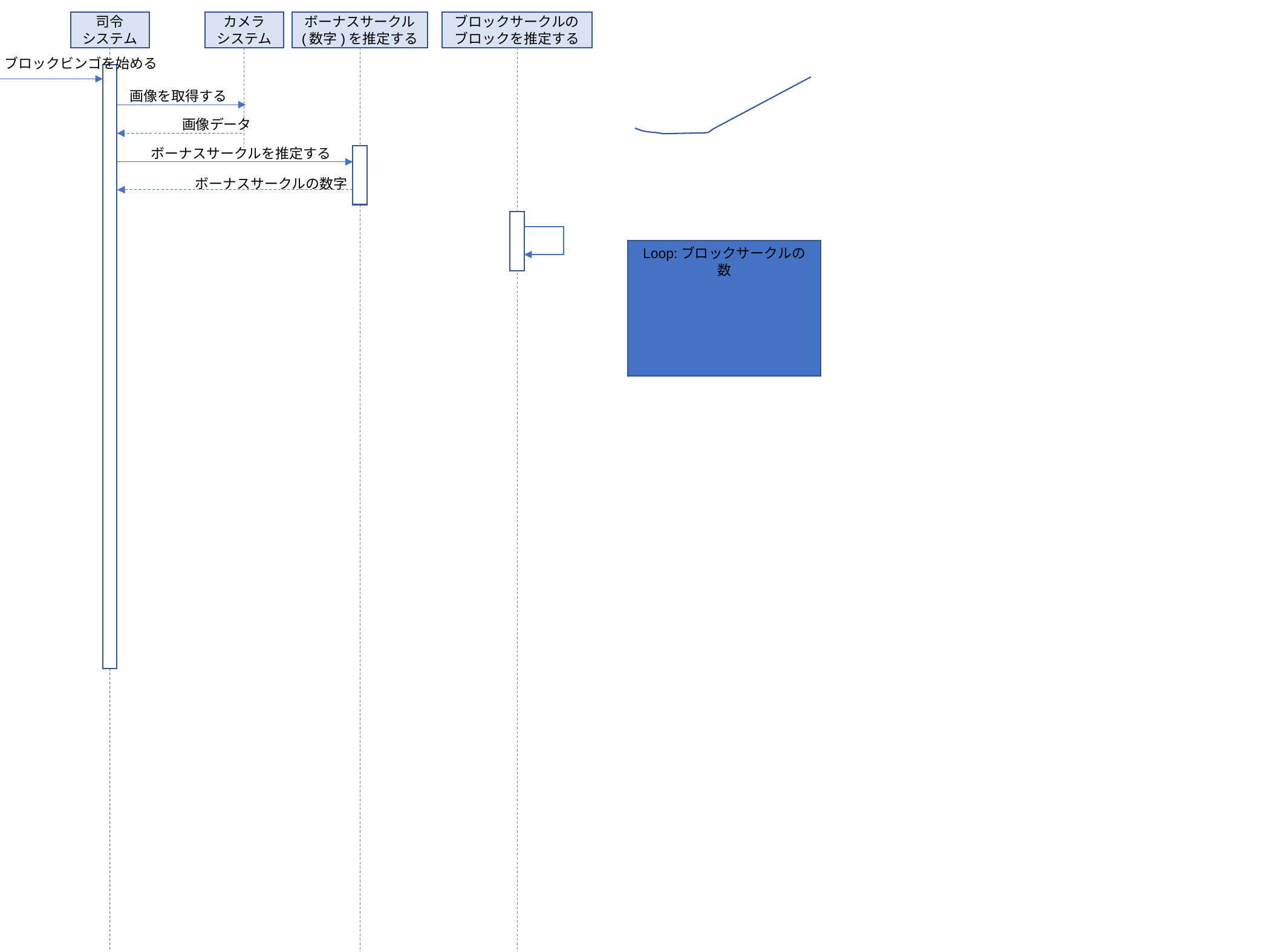

司令
システム
カメラ
システム
ボーナスサークル
(数字)を推定する
ブロックサークルの
ブロックを推定する
ブロックビンゴを始める

画像を取得する
画像データ
ボーナスサークルを推定する

ボーナスサークルの数字

Loop:ブロックサークルの数